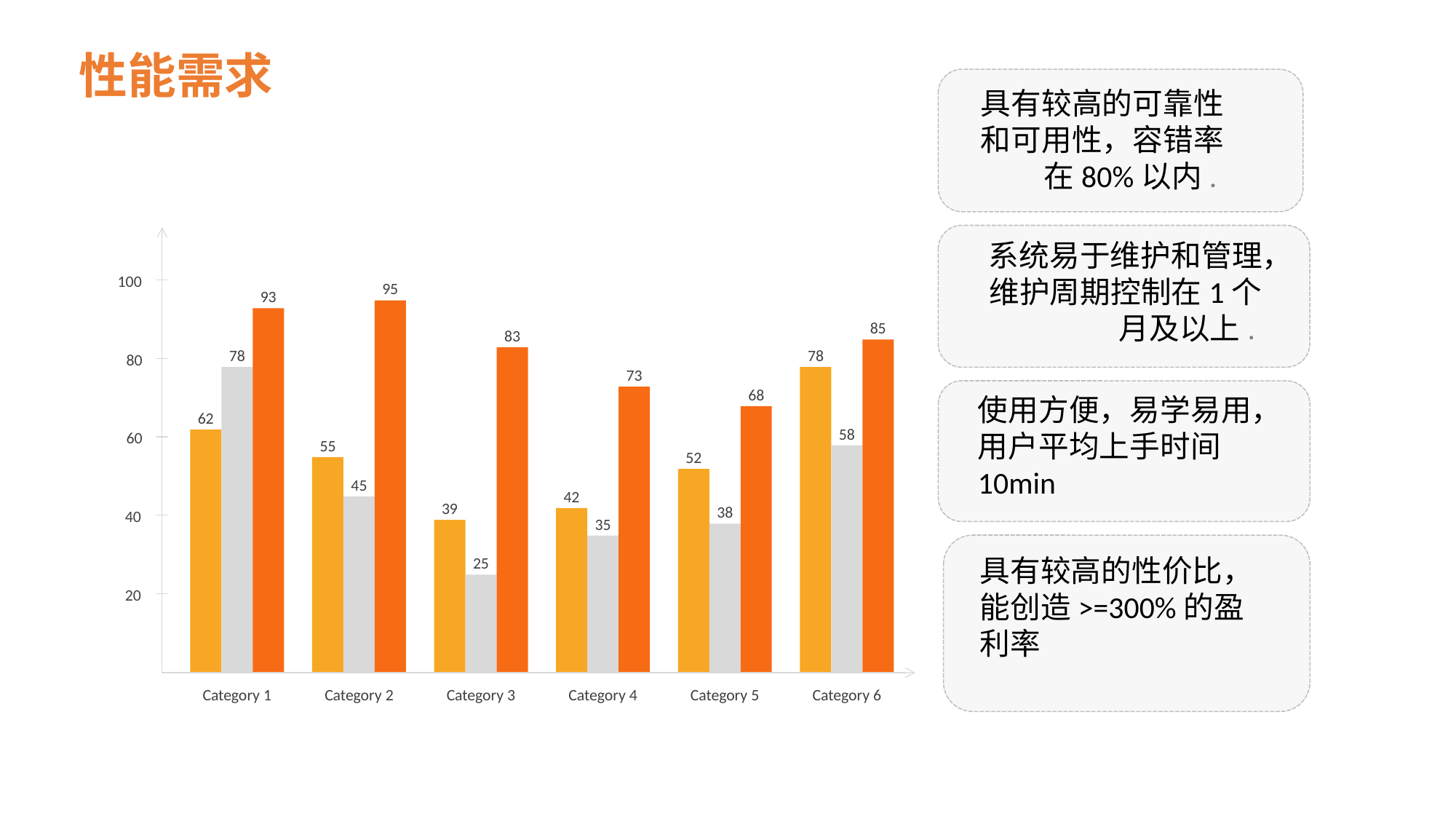

性能需求

具有较高的可靠性和可用性，容错率在80%以内.

系统易于维护和管理，维护周期控制在1个月及以上.

93
78
62
Category 1
95
55
45
Category 2
83
39
25
Category 3
73
42
35
Category 4
68
52
38
Category 5
85
78
58
Category 6
100
80
60
40
20

使用方便，易学易用，用户平均上手时间10min

具有较高的性价比，能创造>=300%的盈利率